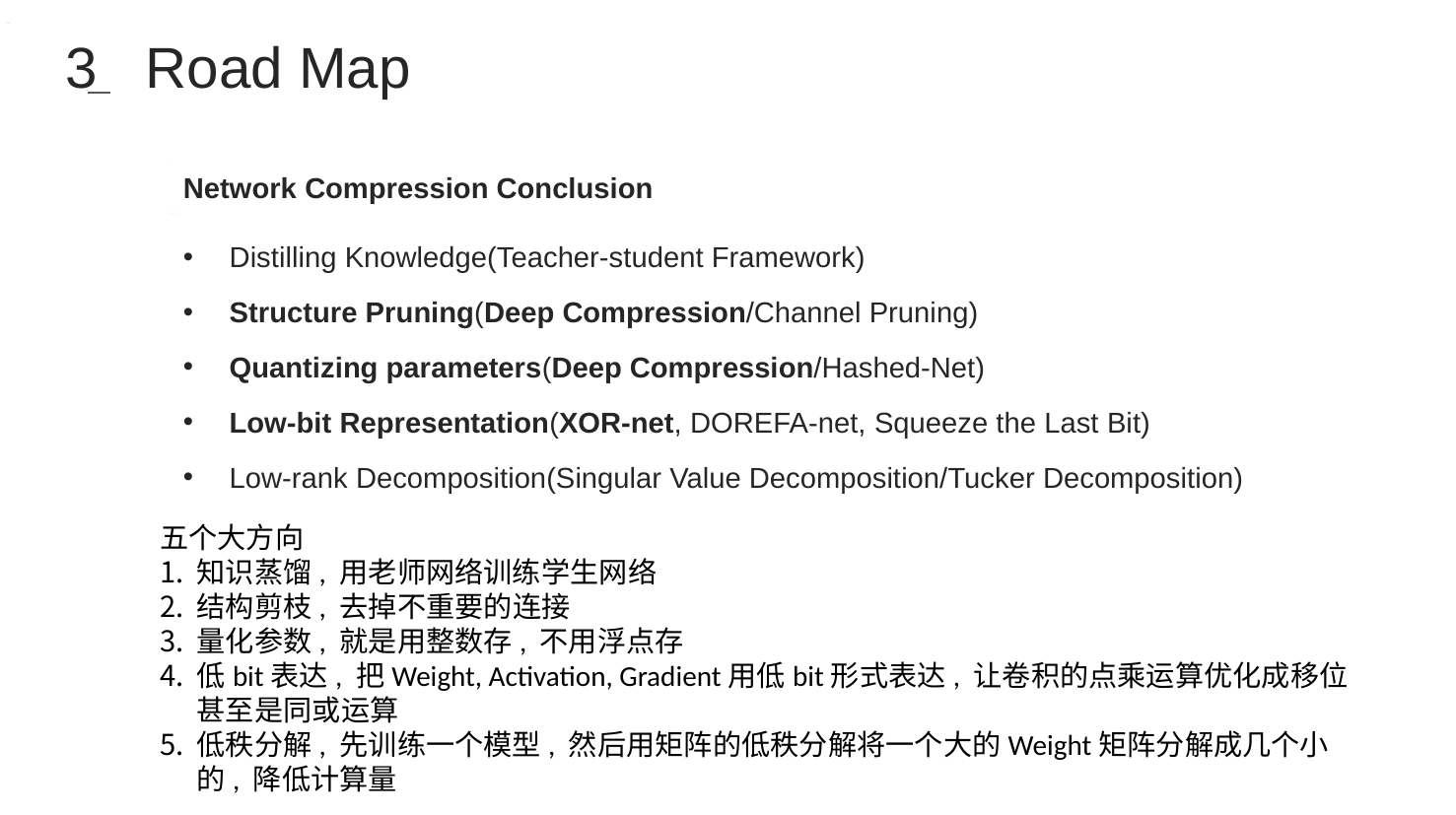

3   Road Map
Network Compression Conclusion
Distilling Knowledge(Teacher-student Framework)
Structure Pruning(Deep Compression/Channel Pruning)
Quantizing parameters(Deep Compression/Hashed-Net)
Low-bit Representation(XOR-net, DOREFA-net, Squeeze the Last Bit)
Low-rank Decomposition(Singular Value Decomposition/Tucker Decomposition)
五个大方向
知识蒸馏, 用老师网络训练学生网络
结构剪枝, 去掉不重要的连接
量化参数, 就是用整数存, 不用浮点存
低bit表达, 把Weight, Activation, Gradient用低bit形式表达, 让卷积的点乘运算优化成移位甚至是同或运算
低秩分解, 先训练一个模型, 然后用矩阵的低秩分解将一个大的Weight矩阵分解成几个小的, 降低计算量